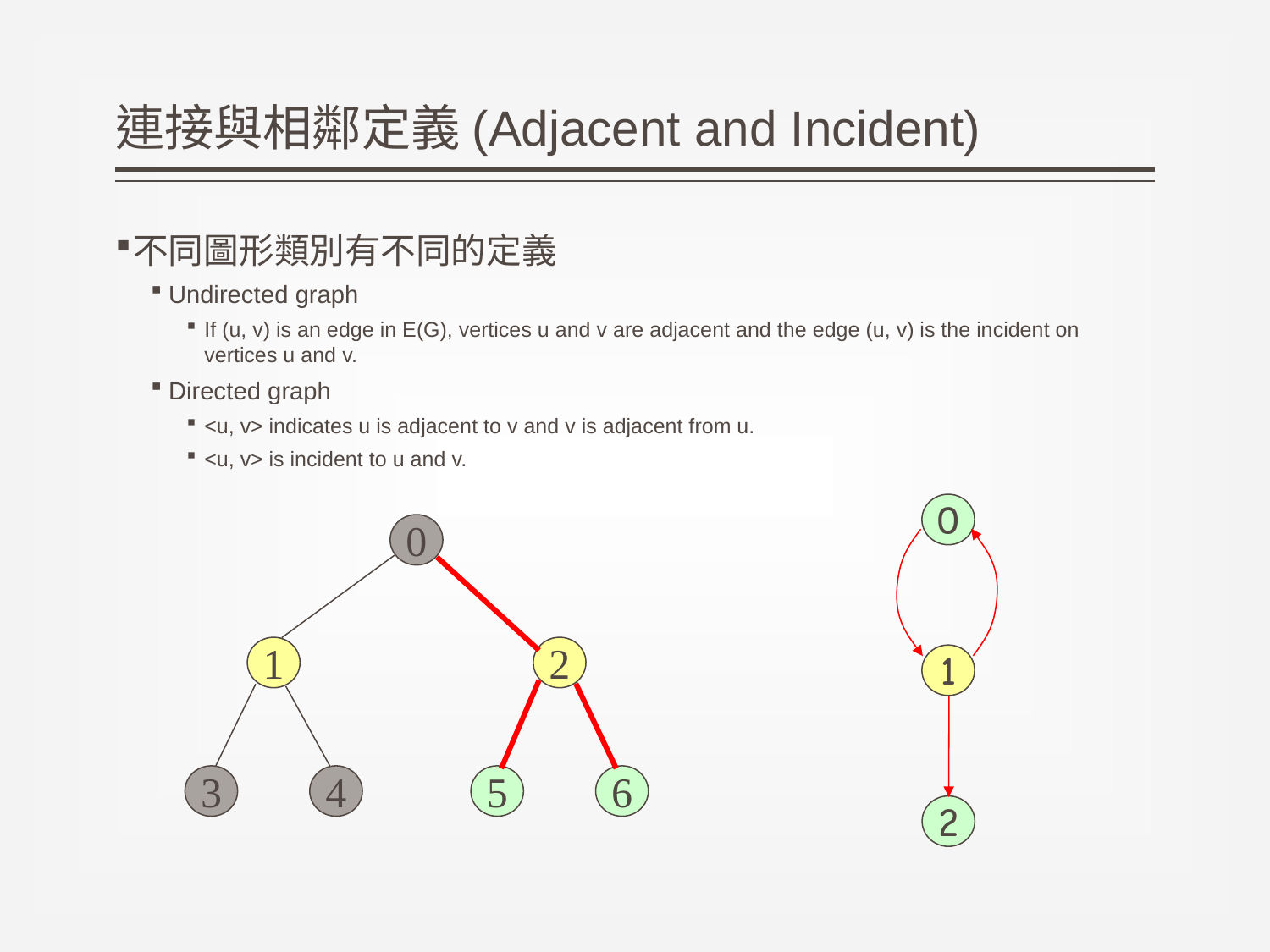

# 連接與相鄰定義(Adjacent and Incident)
不同圖形類別有不同的定義
Undirected graph
If (u, v) is an edge in E(G), vertices u and v are adjacent and the edge (u, v) is the incident on vertices u and v.
Directed graph
<u, v> indicates u is adjacent to v and v is adjacent from u.
<u, v> is incident to u and v.
0
0

1
2
1

3
4
5
6
2